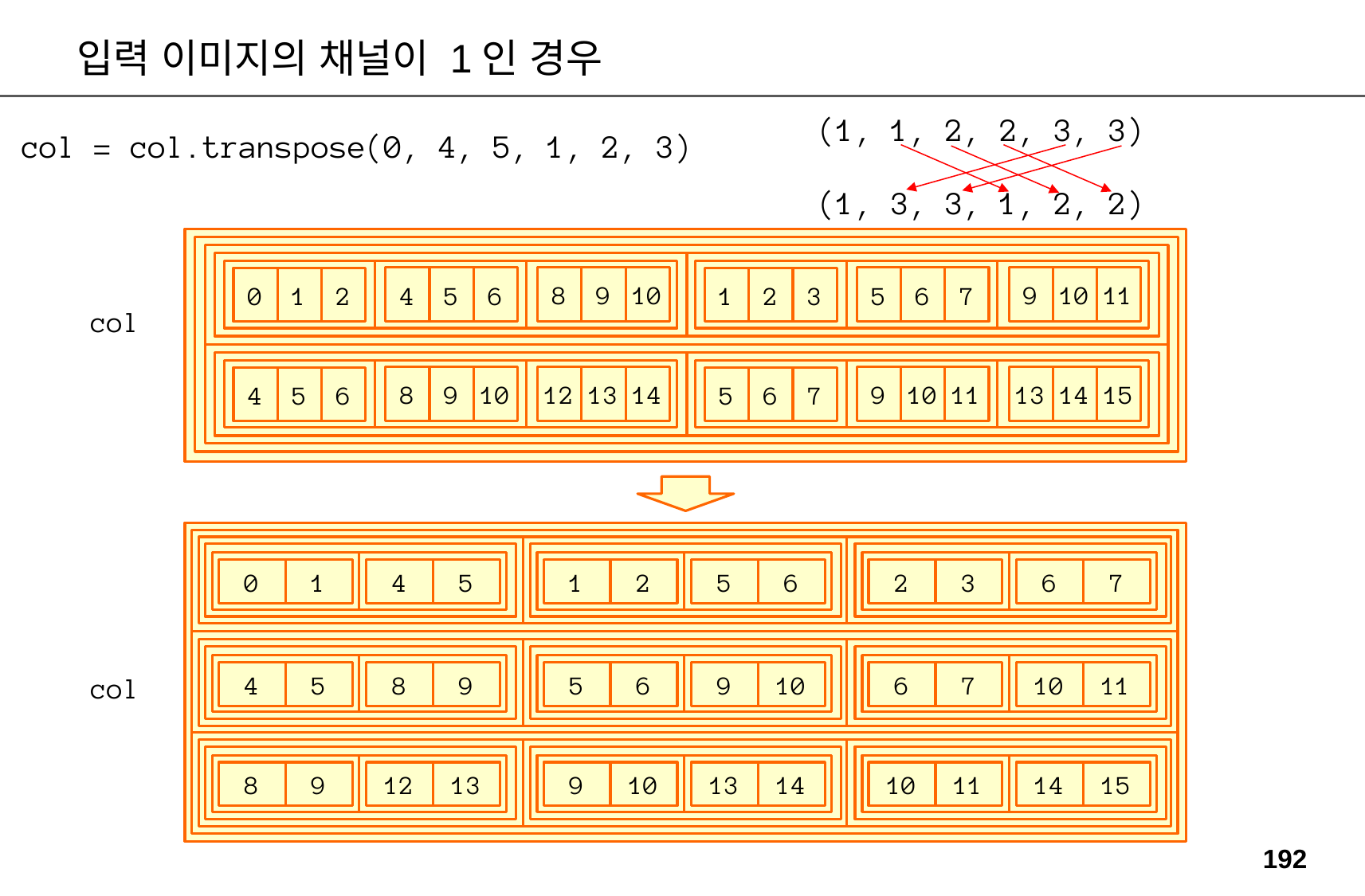

입력 이미지의 채널이 1인 경우
(1, 1, 2, 2, 3, 3)
col = col.transpose(0, 4, 5, 1, 2, 3)
(1, 3, 3, 1, 2, 2)

10
11
9
10
8
9
6
7
5
6
4
5
2
3
1
2
0
1
col

14
15
13
14
12
13
10
11
9
10
8
9
6
7
5
6
4
5

0
1
4
5
1
2
5
6
2
3
6
7

4
5
8
9
5
6
9
10
6
7
10
11
col

8
9
12
13
9
10
13
14
10
11
14
15